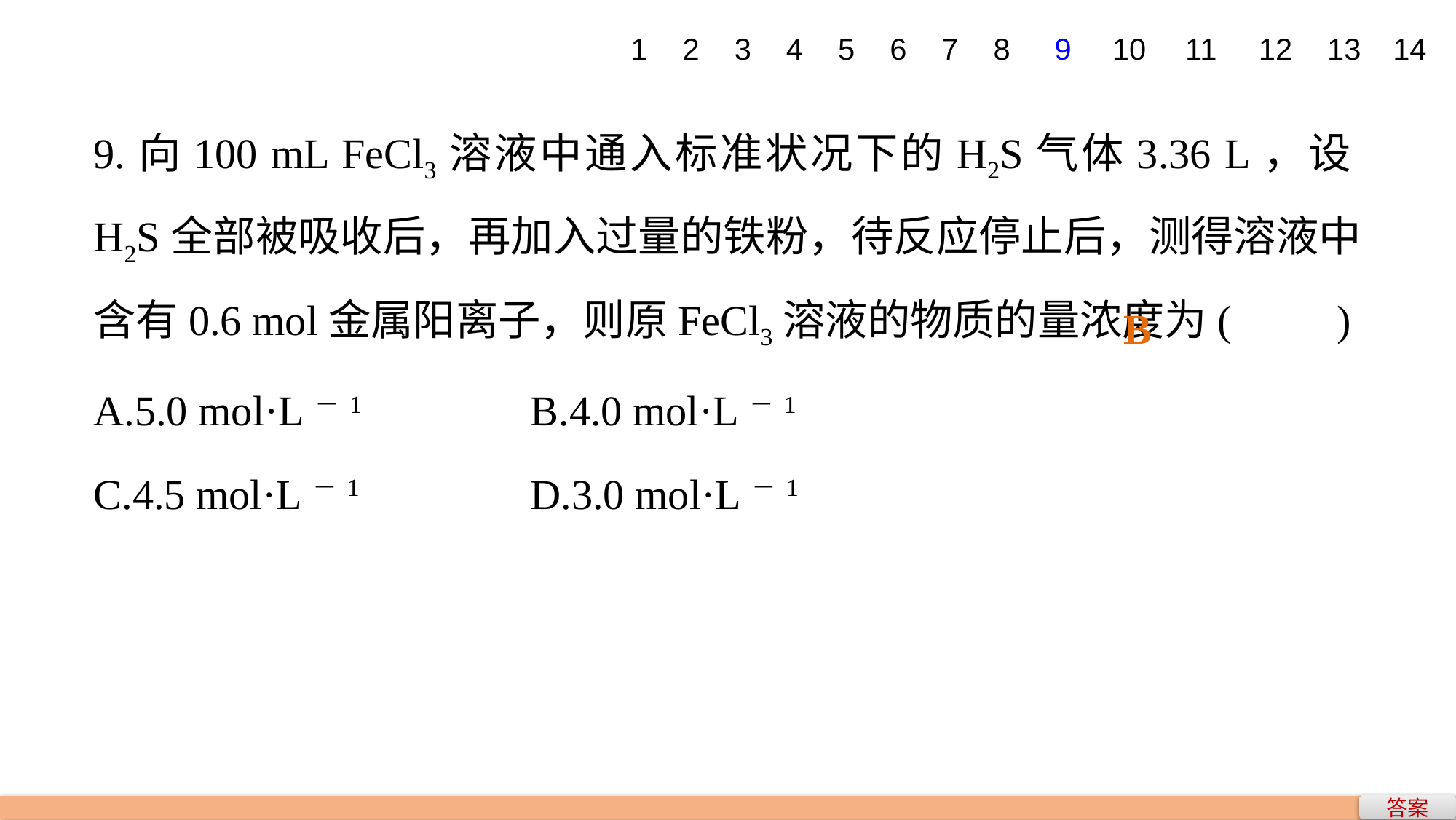

1
2
3
4
5
6
7
8
9
10
11
12
13
14
9.向100 mL FeCl3溶液中通入标准状况下的H2S气体3.36 L，设H2S全部被吸收后，再加入过量的铁粉，待反应停止后，测得溶液中含有0.6 mol金属阳离子，则原FeCl3溶液的物质的量浓度为(　　)
A.5.0 mol·L－1  		B.4.0 mol·L－1
C.4.5 mol·L－1  		D.3.0 mol·L－1
B
答案